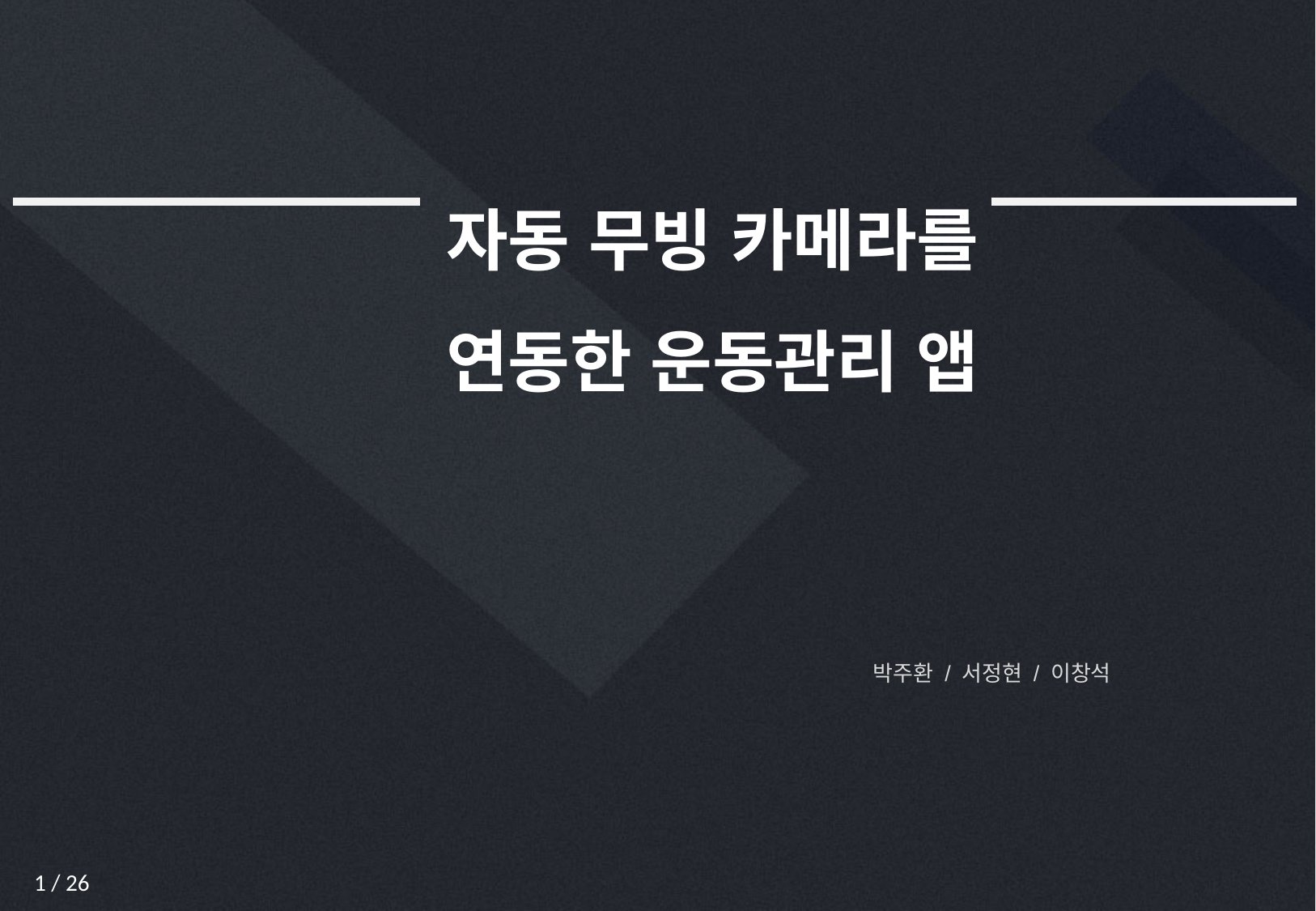

자동 무빙 카메라를
 연동한 운동관리 앱

박주환 / 서정현 / 이창석
1 / 26